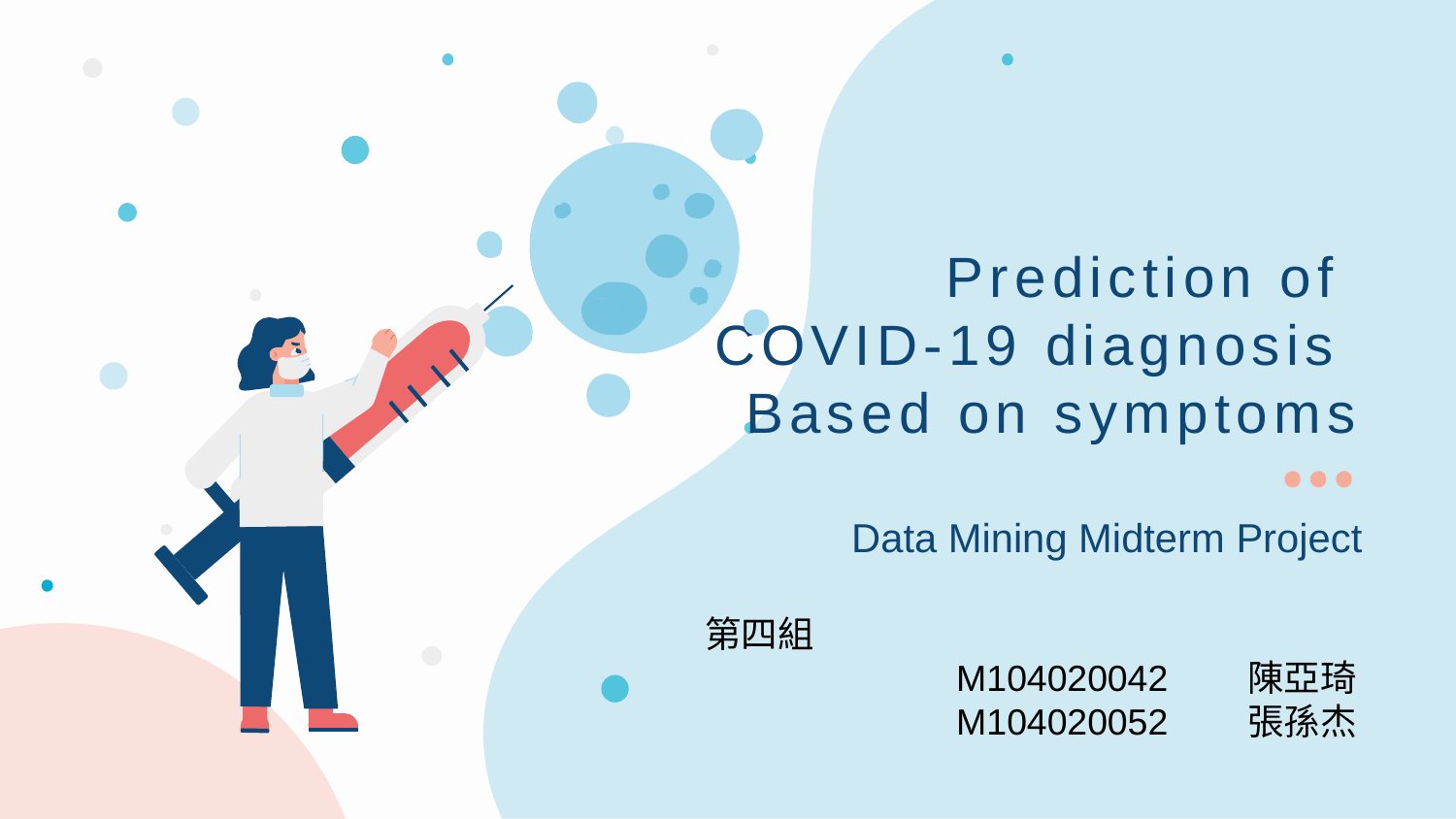

# Prediction of COVID-19 diagnosis Based on symptoms Data Mining Midterm Project

第四組
M104020042	陳亞琦
M104020052	張孫杰